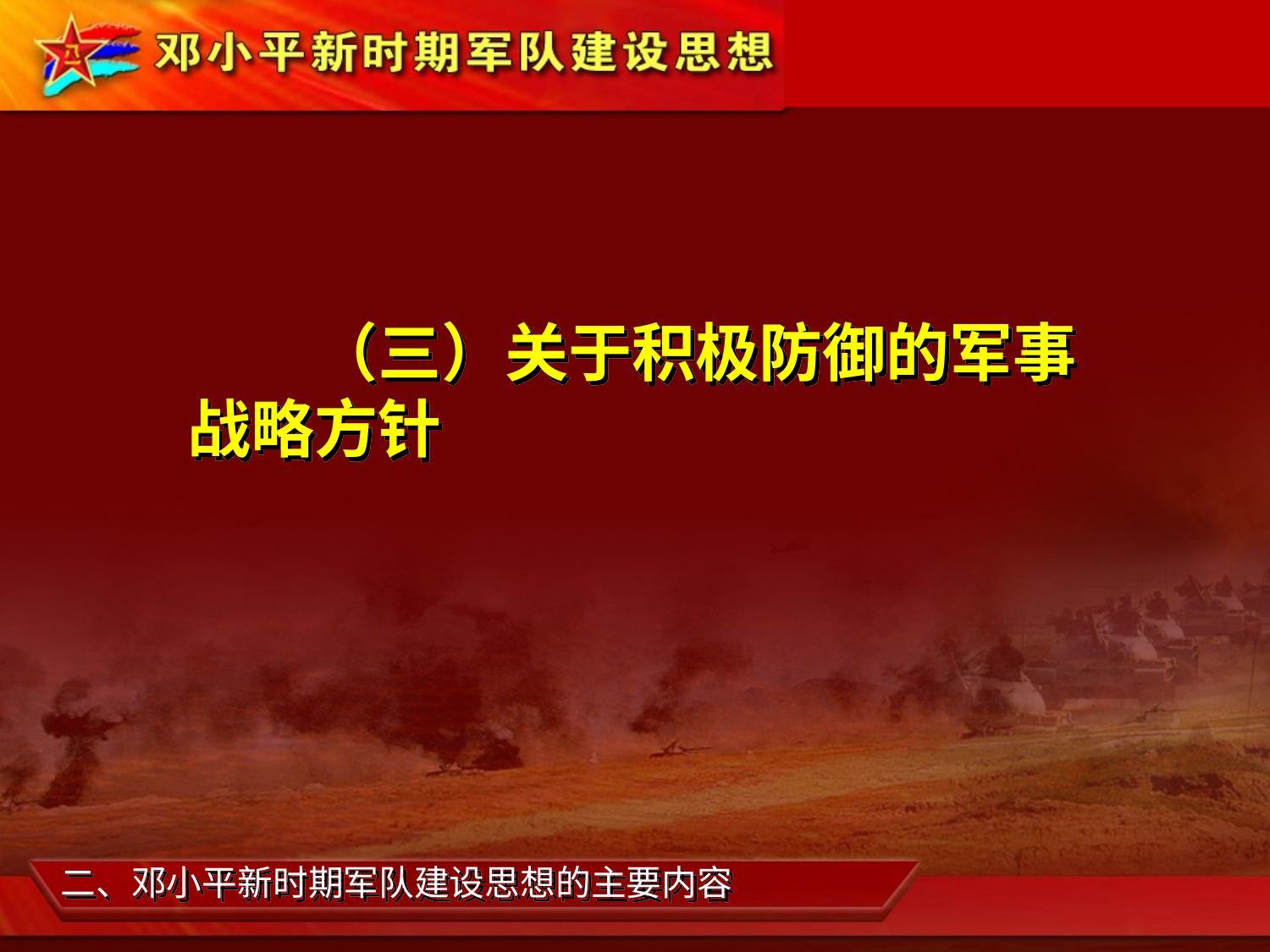

（三）关于积极防御的军事战略方针
二、邓小平新时期军队建设思想的主要内容